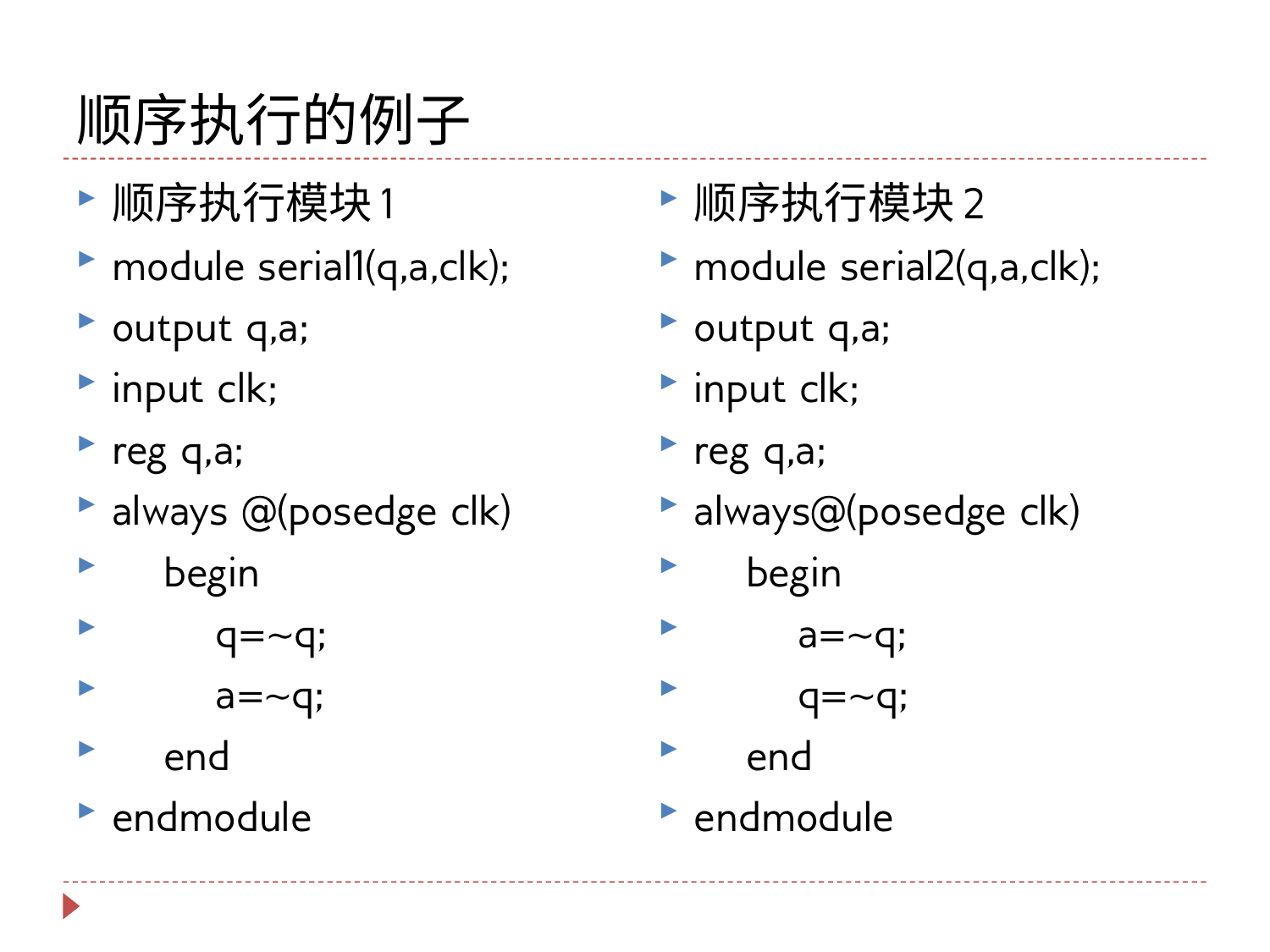

# 顺序执行的例子
顺序执行模块1
module serial1(q,a,clk);
output q,a;
input clk;
reg q,a;
always @(posedge clk)
    begin
        q=~q;
        a=~q;
    end
endmodule

顺序执行模块2
module serial2(q,a,clk);
output q,a;
input clk;
reg q,a;
always@(posedge clk)
    begin
        a=~q;
        q=~q;
    end
endmodule